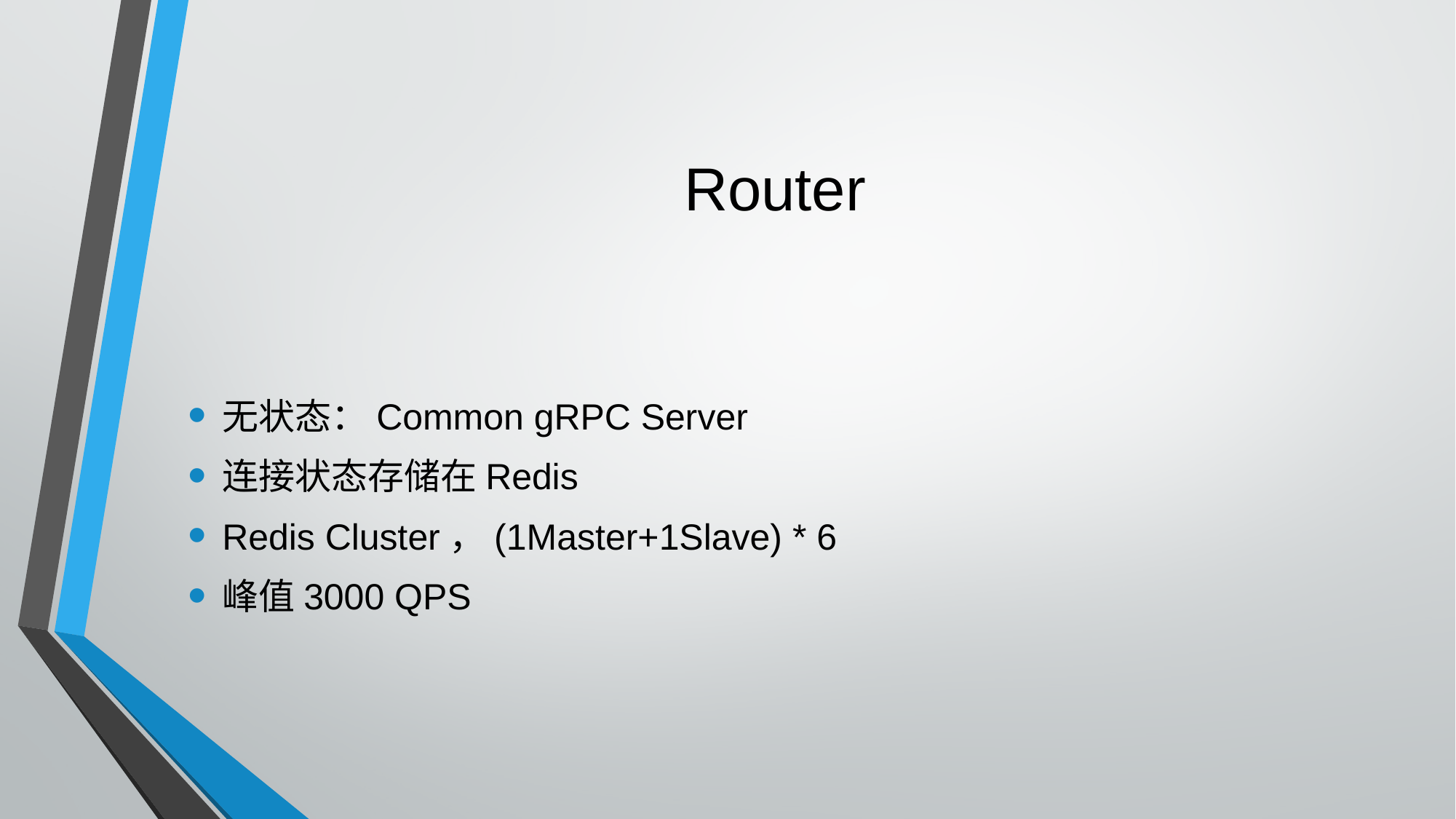

# Router
无状态：Common gRPC Server
连接状态存储在Redis
Redis Cluster，(1Master+1Slave) * 6
峰值3000 QPS